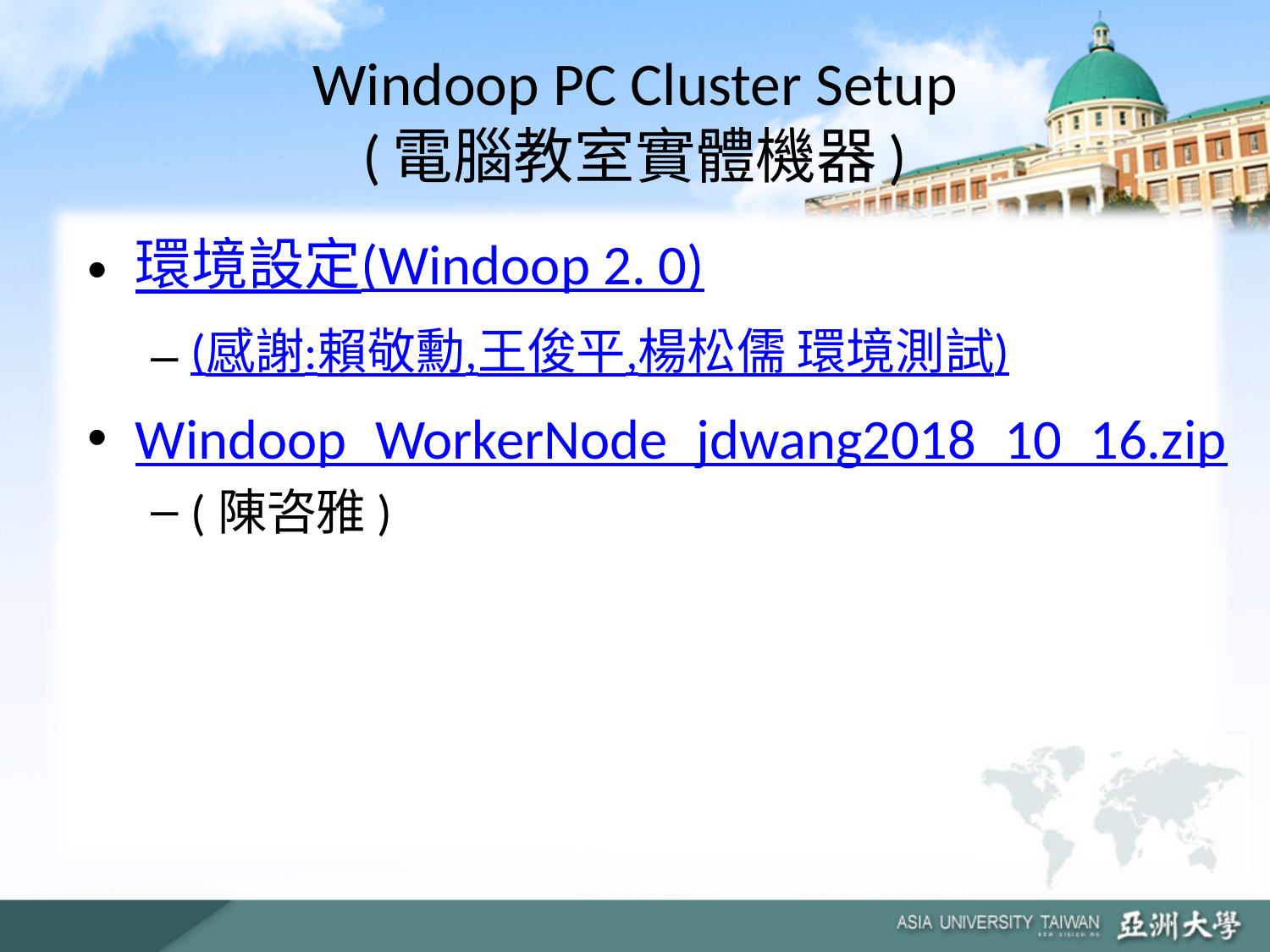

# Windoop PC Cluster Setup (電腦教室實體機器)
環境設定(Windoop 2. 0)
(感謝:賴敬勳,王俊平,楊松儒 環境測試)
Windoop_WorkerNode_jdwang2018_10_16.zip
(陳咨雅)